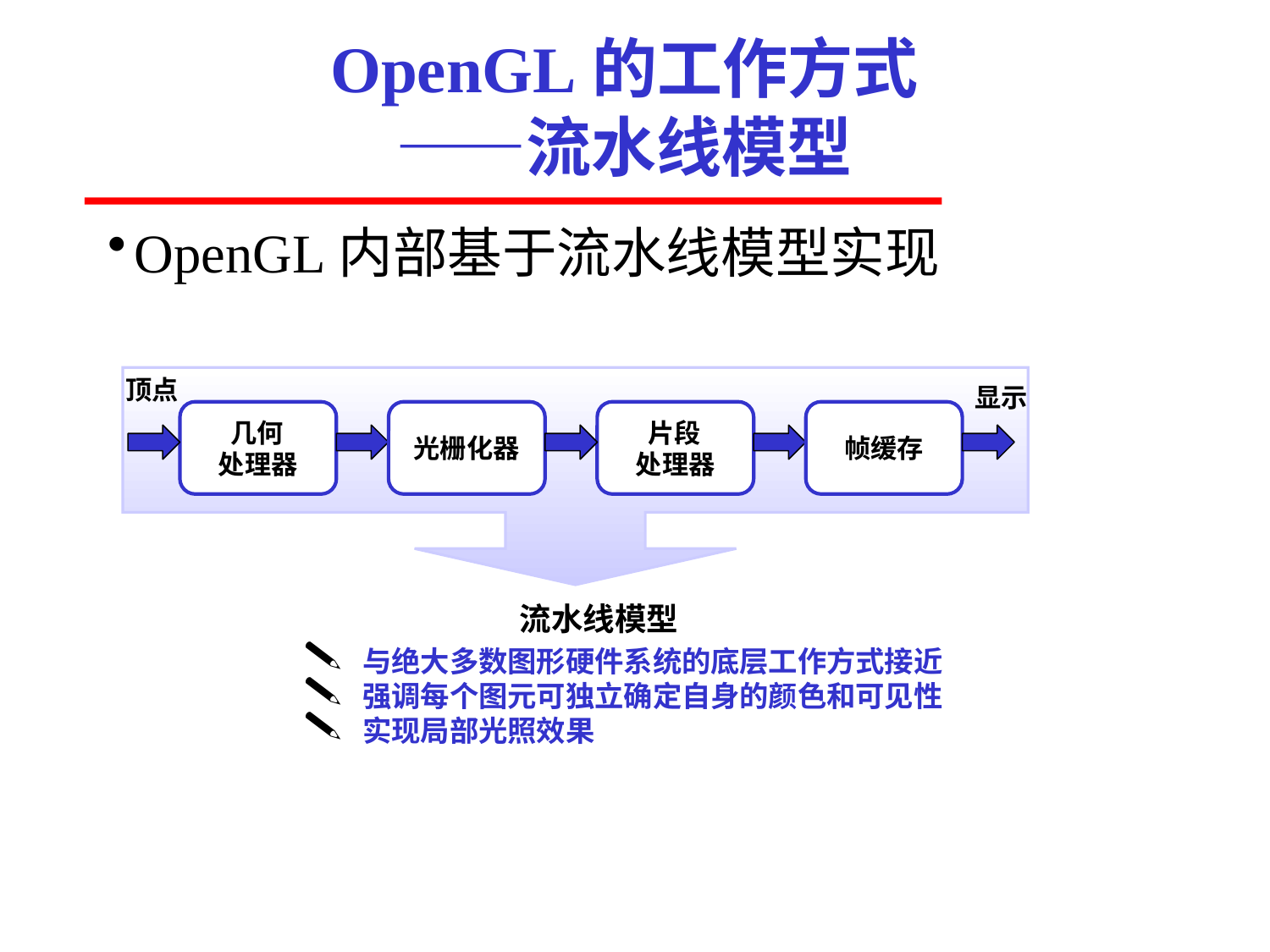

# OpenGL的工作方式 ——流水线模型
OpenGL内部基于流水线模型实现

顶点
显示
 几何
处理器
光栅化器
 片段
处理器
帧缓存

流水线模型
与绝大多数图形硬件系统的底层工作方式接近
强调每个图元可独立确定自身的颜色和可见性
实现局部光照效果